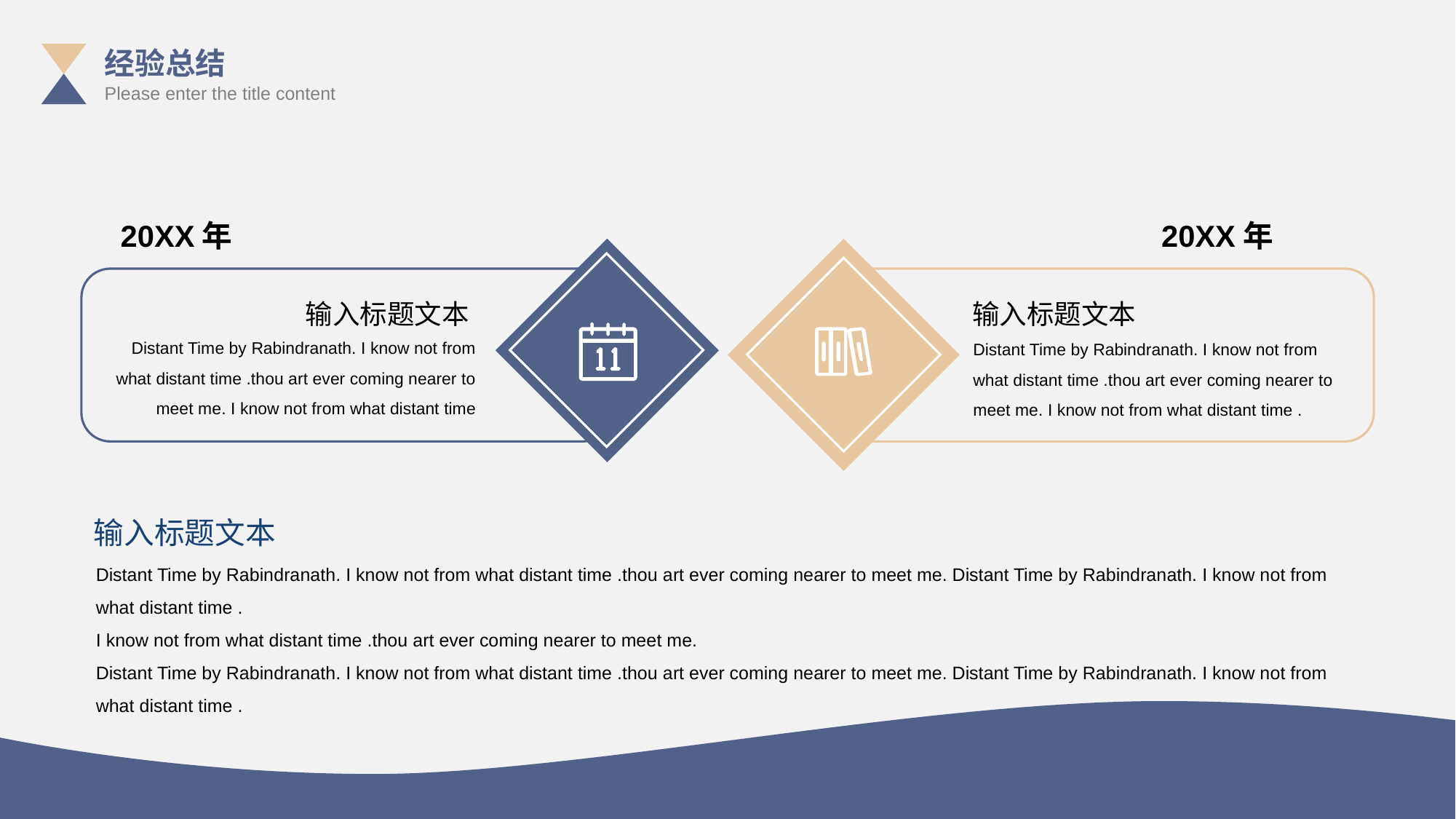

经验总结
Please enter the title content

20XX年
20XX年

输入标题文本
Distant Time by Rabindranath. I know not from what distant time .thou art ever coming nearer to meet me. I know not from what distant time
输入标题文本
Distant Time by Rabindranath. I know not from what distant time .thou art ever coming nearer to meet me. I know not from what distant time .
输入标题文本
Distant Time by Rabindranath. I know not from what distant time .thou art ever coming nearer to meet me. Distant Time by Rabindranath. I know not from what distant time .
I know not from what distant time .thou art ever coming nearer to meet me.
Distant Time by Rabindranath. I know not from what distant time .thou art ever coming nearer to meet me. Distant Time by Rabindranath. I know not from what distant time .